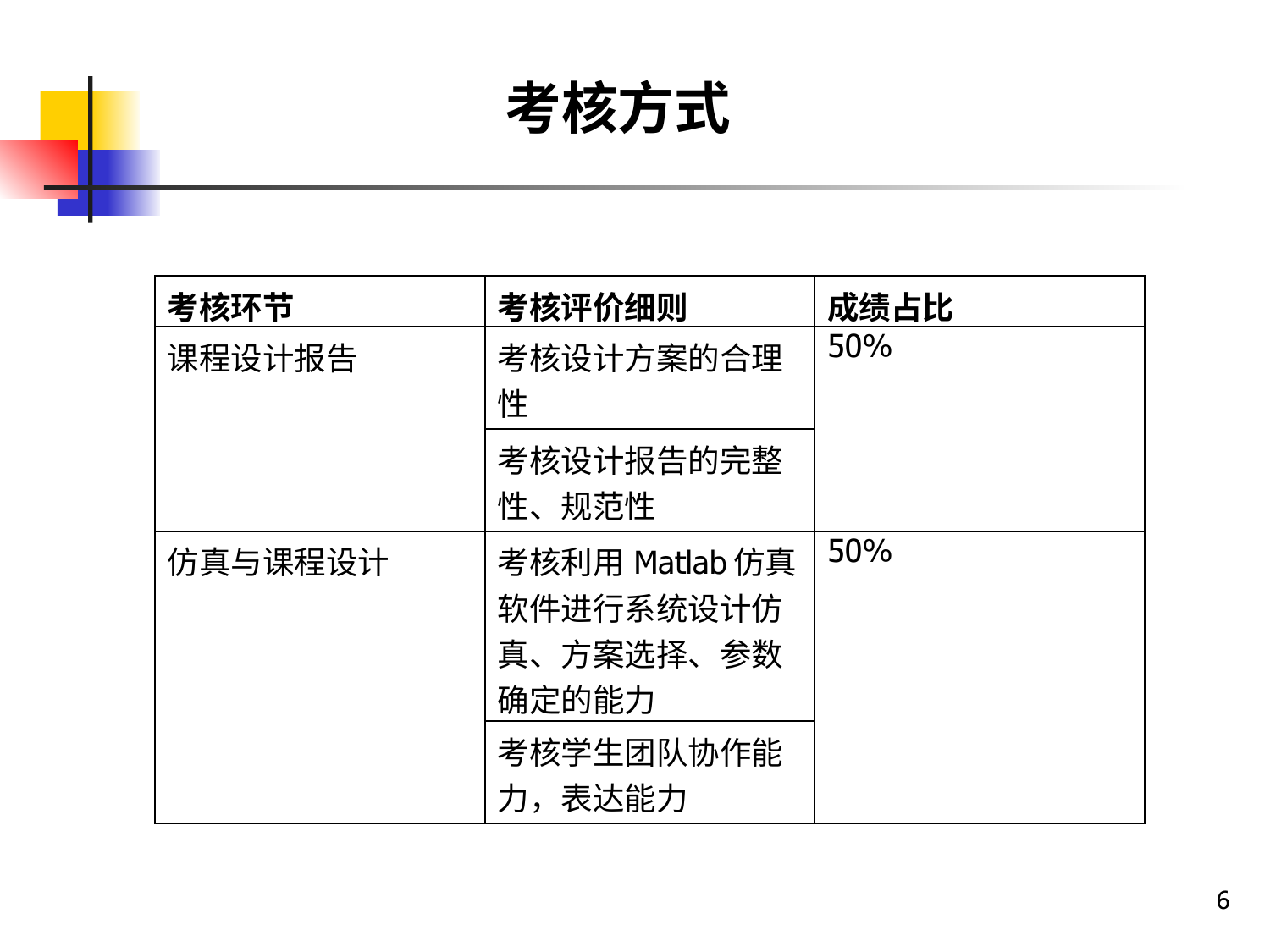

考核方式
| 考核环节 | 考核评价细则 | 成绩占比 |
| --- | --- | --- |
| 课程设计报告 | 考核设计方案的合理性 | 50% |
|  | 考核设计报告的完整性、规范性 |  |
| 仿真与课程设计 | 考核利用Matlab仿真软件进行系统设计仿真、方案选择、参数确定的能力 | 50% |
|  | 考核学生团队协作能力，表达能力 |  |
6
6